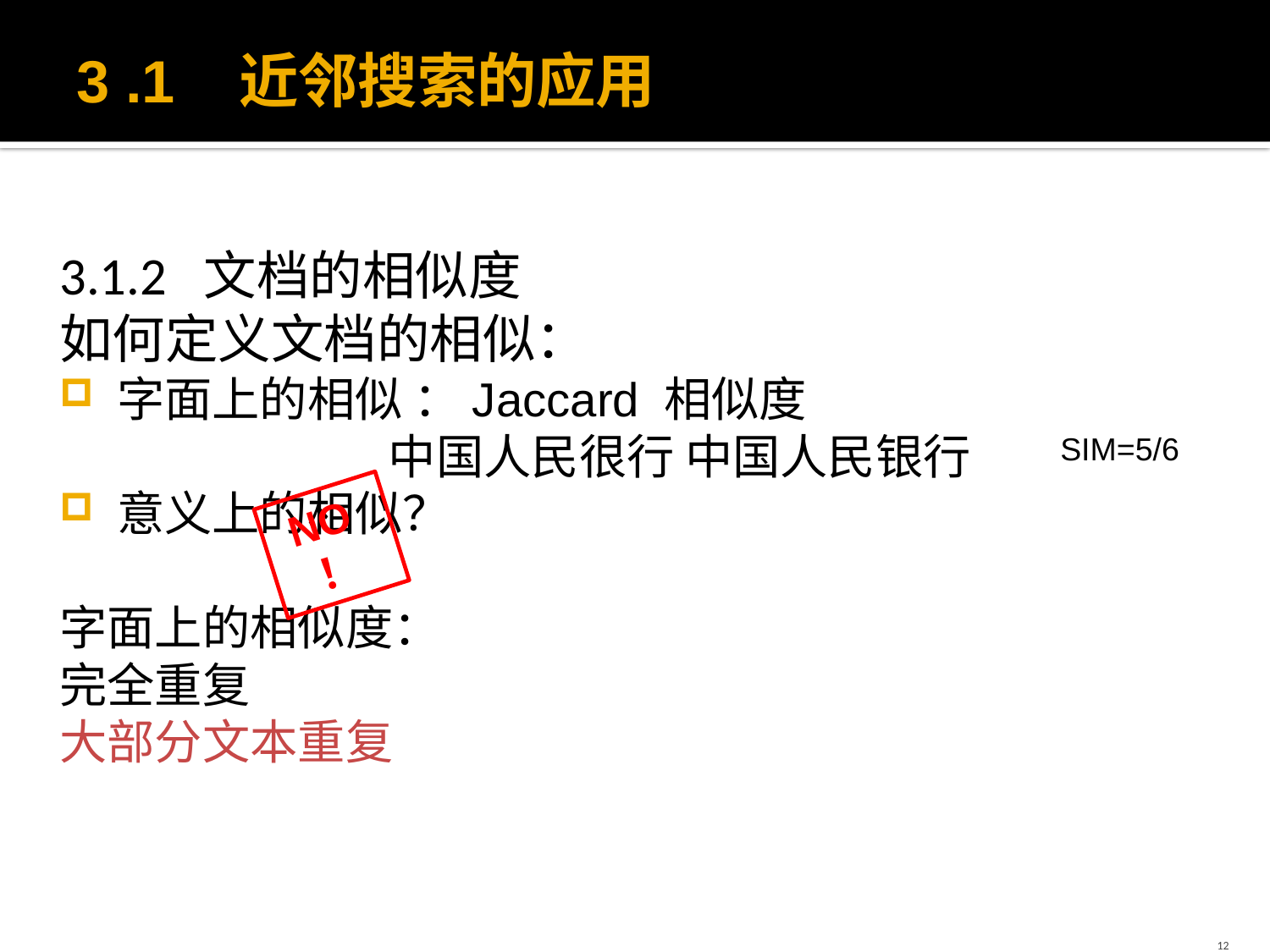

# 3 .1   近邻搜索的应用
3.1.2  文档的相似度
如何定义文档的相似：
 字面上的相似 ：Jaccard 相似度
                              中国人民很行 中国人民银行
 意义上的相似？

字面上的相似度：
完全重复
大部分文本重复
SIM=5/6
NO！
12